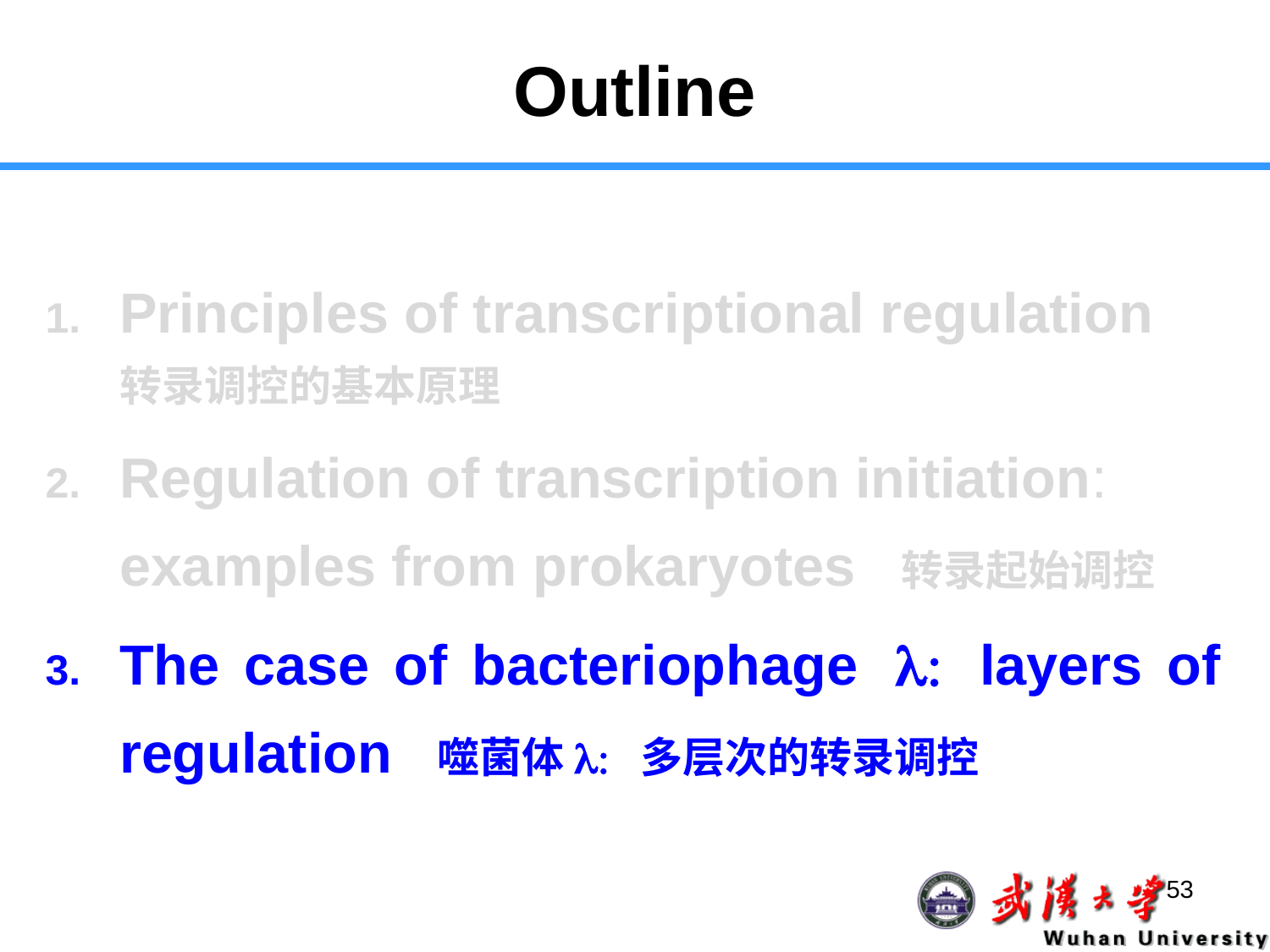

Outline
Principles of transcriptional regulation   转录调控的基本原理
Regulation of transcription initiation: examples from prokaryotes  转录起始调控
The case of bacteriophage λ: layers of regulation  噬菌体λ: 多层次的转录调控
53